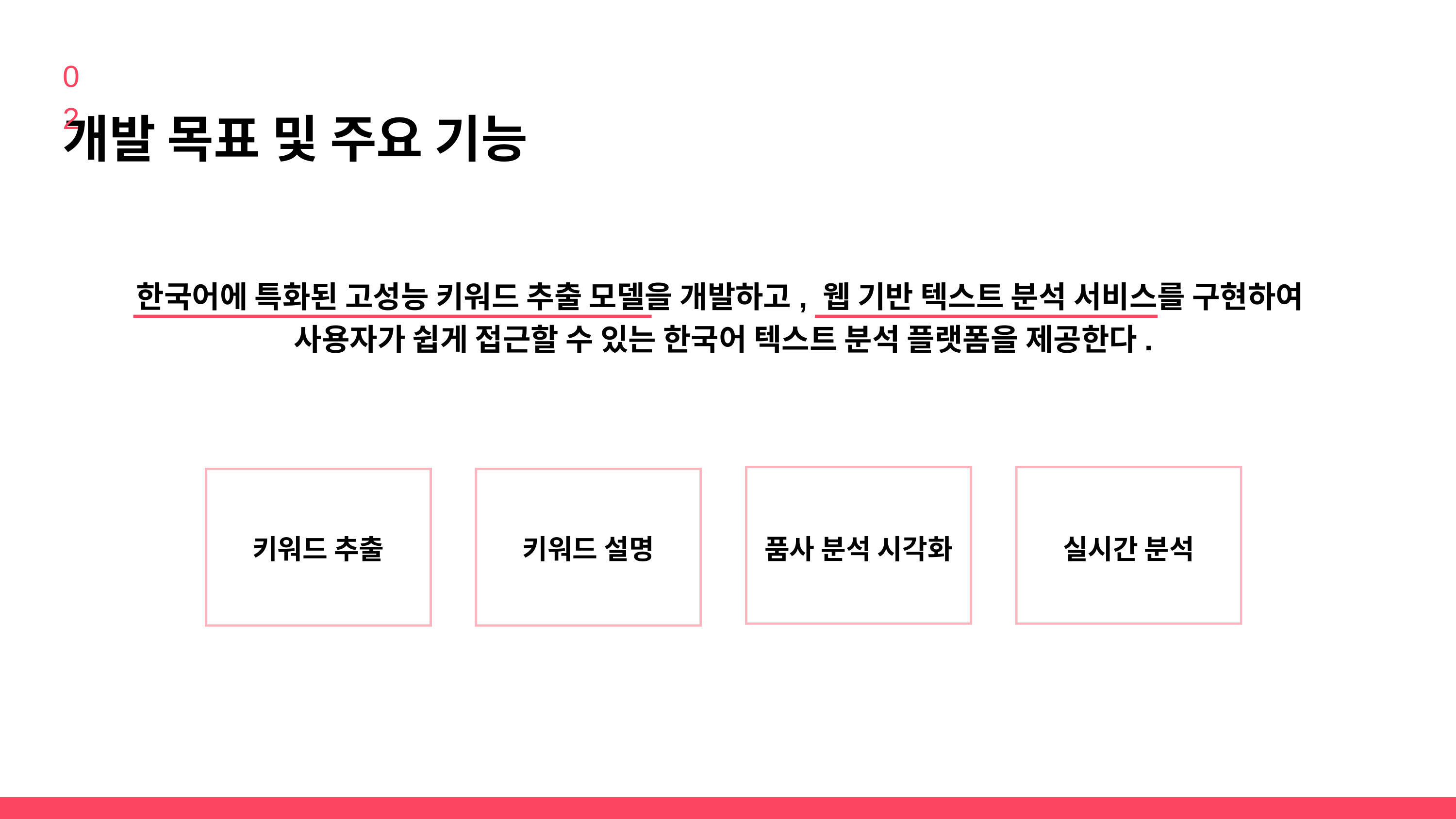

02
개발 목표 및 주요 기능
한국어에 특화된 고성능 키워드 추출 모델을 개발하고, 웹 기반 텍스트 분석 서비스를 구현하여
사용자가 쉽게 접근할 수 있는 한국어 텍스트 분석 플랫폼을 제공한다.

키워드 추출
키워드 설명
품사 분석 시각화
실시간 분석